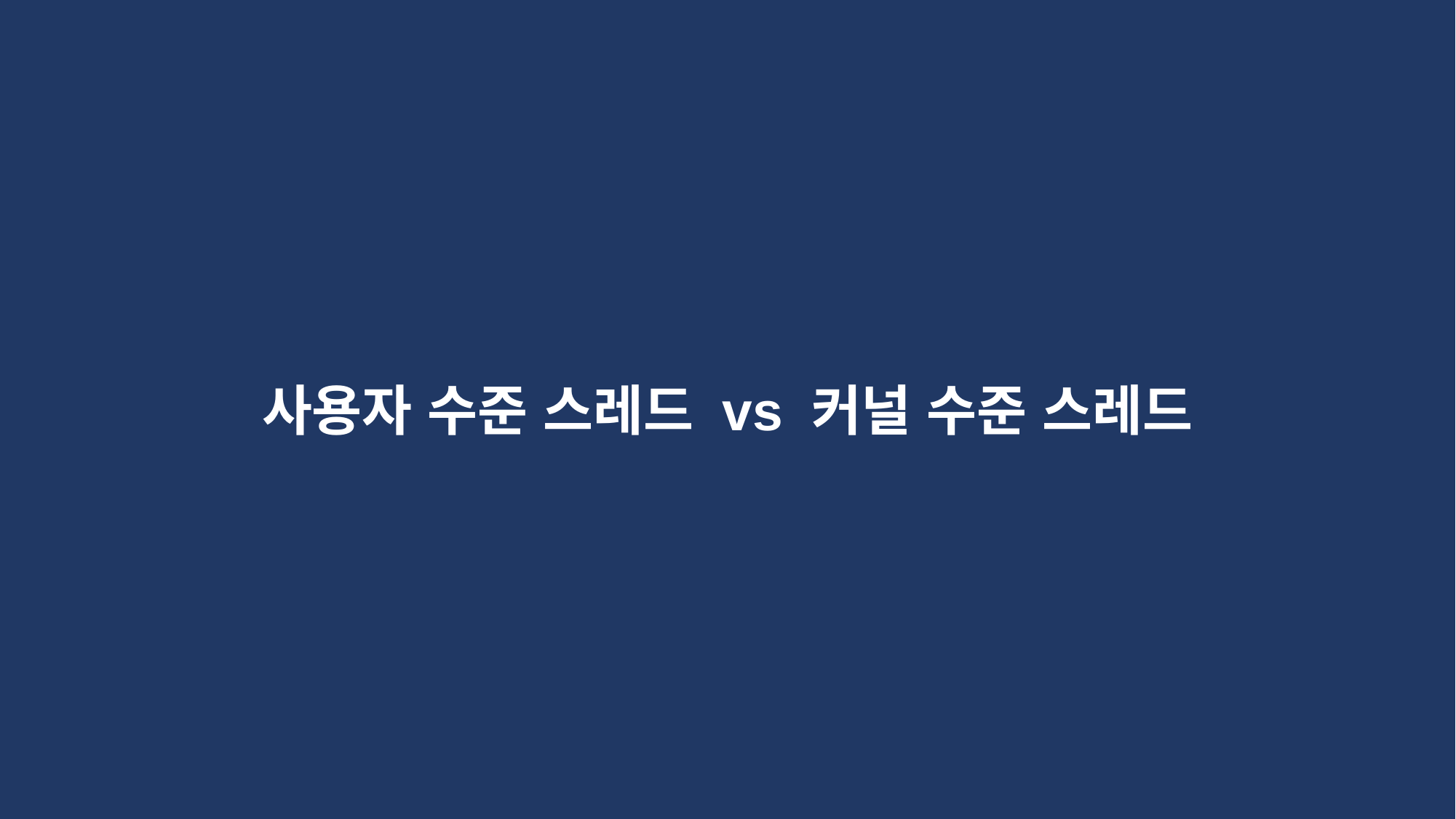

사용자 수준 스레드 vs 커널 수준 스레드